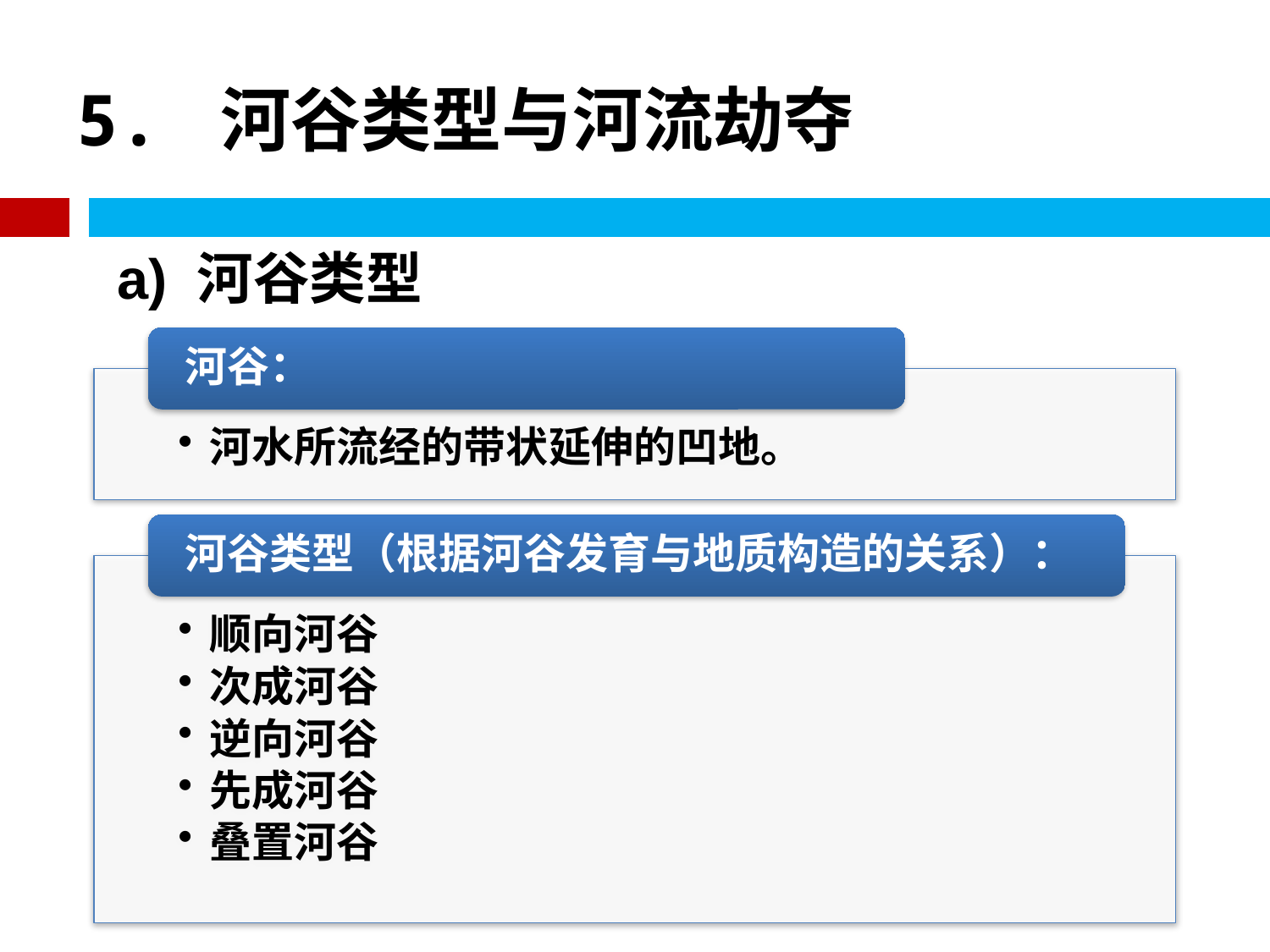

# 5. 河谷类型与河流劫夺
a) 河谷类型
河水所流经的带状延伸的凹地。
河谷：
顺向河谷
次成河谷
逆向河谷
先成河谷
叠置河谷
河谷类型（根据河谷发育与地质构造的关系）：